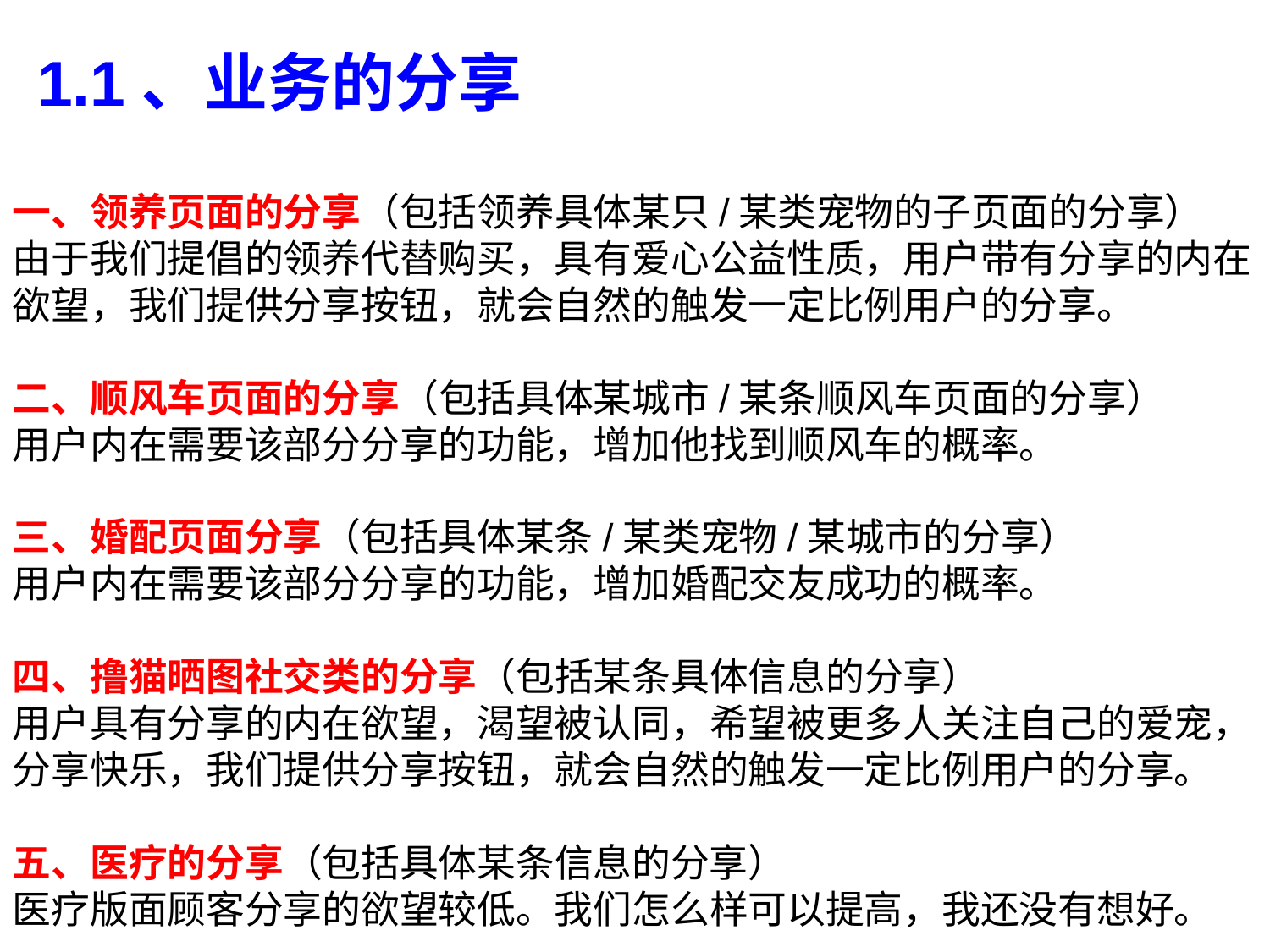

1.1、业务的分享
一、领养页面的分享（包括领养具体某只/某类宠物的子页面的分享）
由于我们提倡的领养代替购买，具有爱心公益性质，用户带有分享的内在欲望，我们提供分享按钮，就会自然的触发一定比例用户的分享。

二、顺风车页面的分享（包括具体某城市/某条顺风车页面的分享）
用户内在需要该部分分享的功能，增加他找到顺风车的概率。

三、婚配页面分享（包括具体某条/某类宠物/某城市的分享）
用户内在需要该部分分享的功能，增加婚配交友成功的概率。

四、撸猫晒图社交类的分享（包括某条具体信息的分享）
用户具有分享的内在欲望，渴望被认同，希望被更多人关注自己的爱宠，分享快乐，我们提供分享按钮，就会自然的触发一定比例用户的分享。

五、医疗的分享（包括具体某条信息的分享）
医疗版面顾客分享的欲望较低。我们怎么样可以提高，我还没有想好。